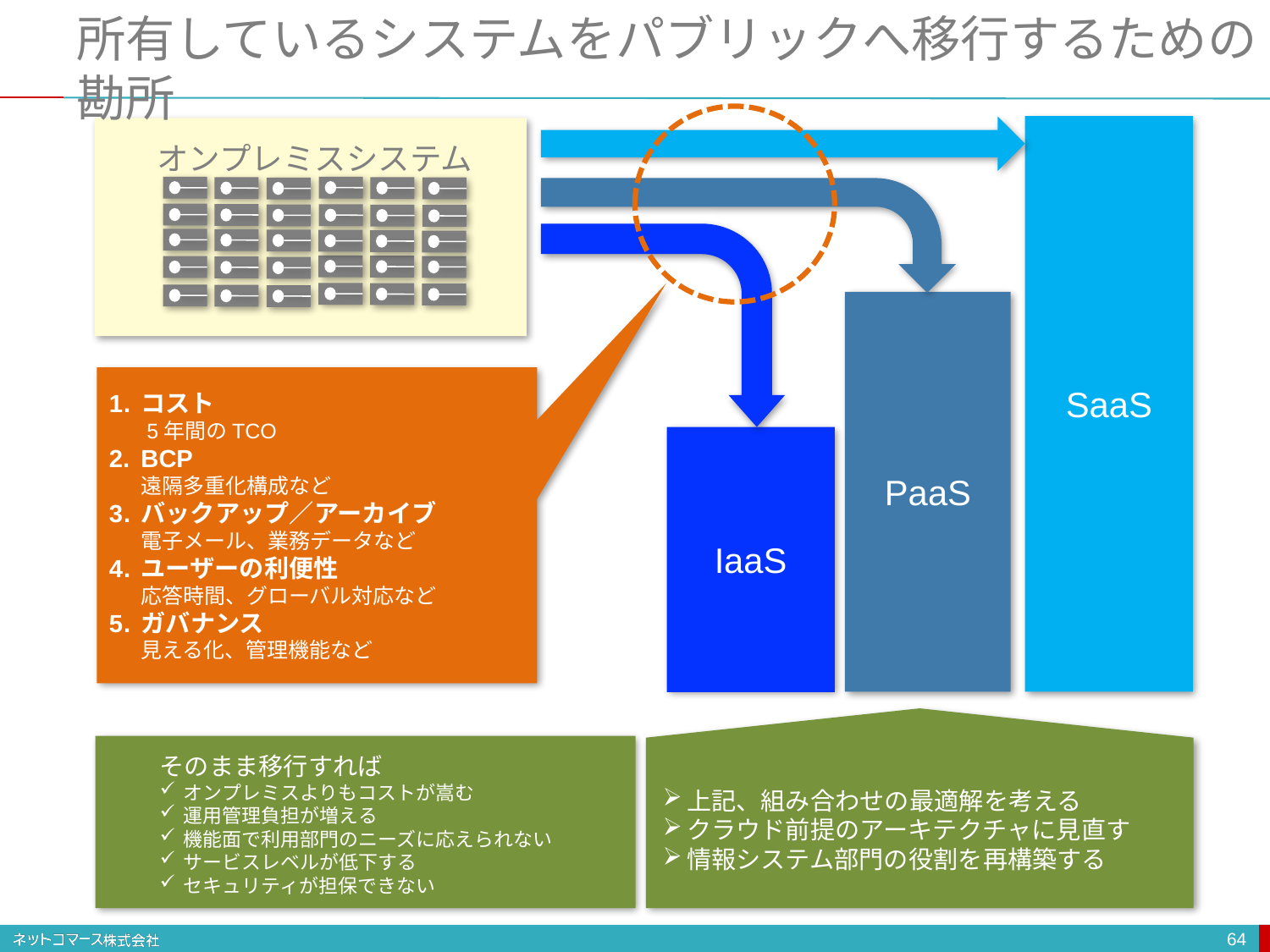

# 所有しているシステムをパブリックへ移行するための勘所

SaaS

オンプレミスシステム

PaaS
コスト
5年間のTCO
BCP
遠隔多重化構成など
バックアップ／アーカイブ
電子メール、業務データなど
ユーザーの利便性
応答時間、グローバル対応など
ガバナンス
見える化、管理機能など
IaaS

そのまま移行すれば
オンプレミスよりもコストが嵩む
運用管理負担が増える
機能面で利用部門のニーズに応えられない
サービスレベルが低下する
セキュリティが担保できない
上記、組み合わせの最適解を考える
クラウド前提のアーキテクチャに見直す
情報システム部門の役割を再構築する
64